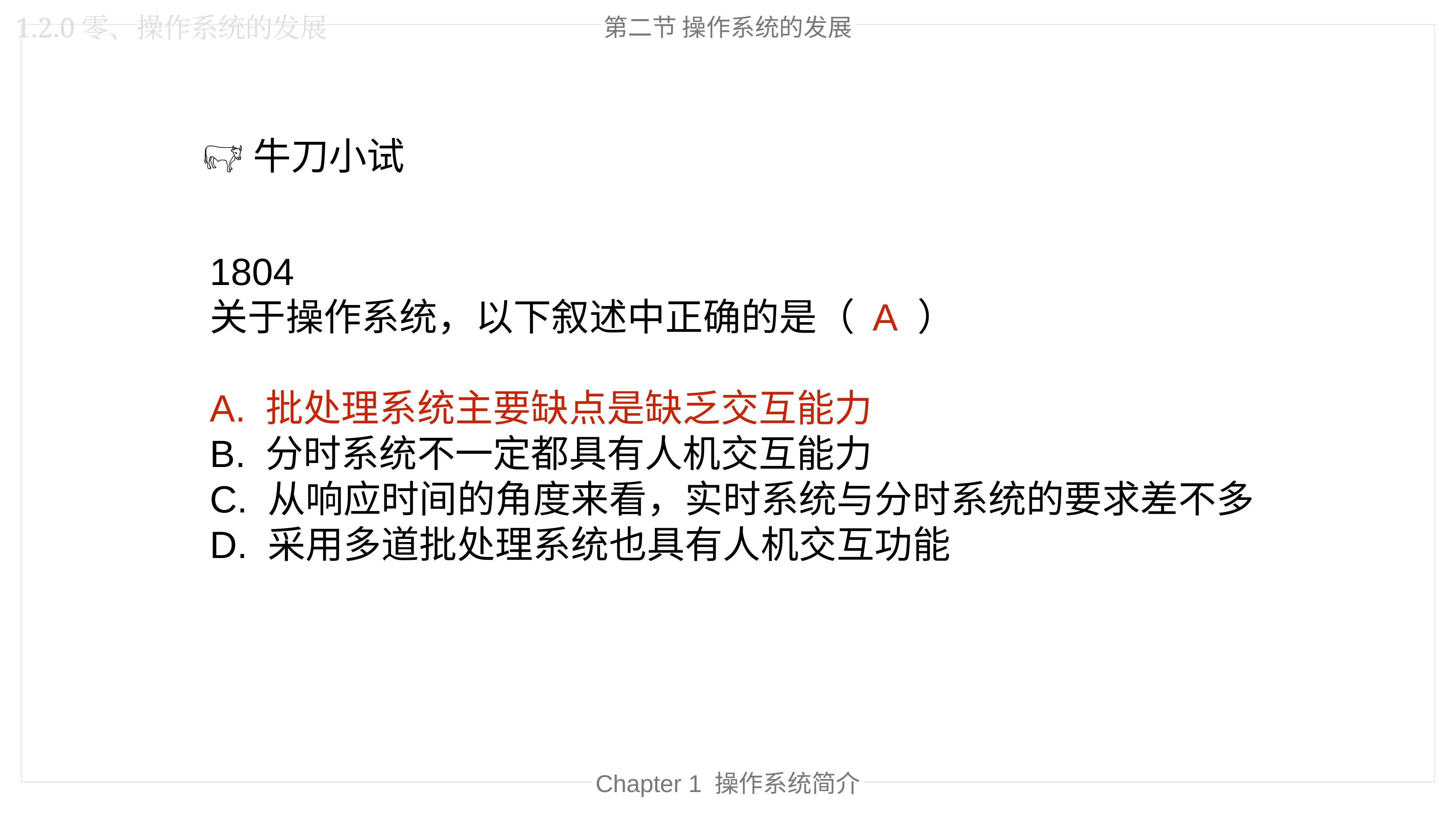

第二节 操作系统的发展
1.2.0零、操作系统的发展
🐂牛刀小试
1804
关于操作系统，以下叙述中正确的是（ A ）

A. 批处理系统主要缺点是缺乏交互能力
B. 分时系统不一定都具有人机交互能力
C. 从响应时间的角度来看，实时系统与分时系统的要求差不多
D. 采用多道批处理系统也具有人机交互功能
Chapter 1 操作系统简介